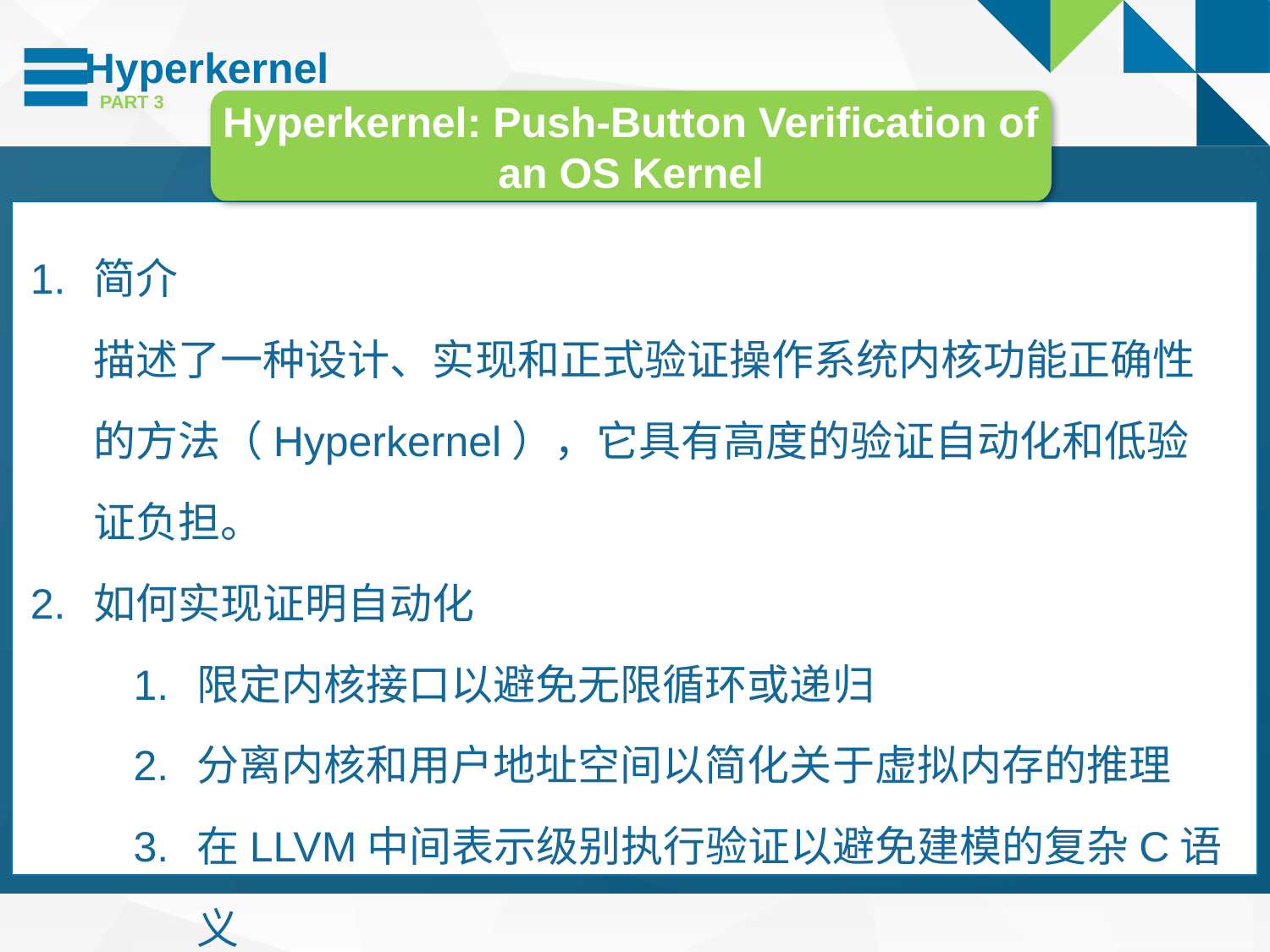

Hyperkernel

PART 3
Hyperkernel: Push-Button Verification of an OS Kernel

简介
描述了一种设计、实现和正式验证操作系统内核功能正确性的方法（Hyperkernel），它具有高度的验证自动化和低验证负担。
如何实现证明自动化
限定内核接口以避免无限循环或递归
分离内核和用户地址空间以简化关于虚拟内存的推理
在LLVM中间表示级别执行验证以避免建模的复杂C语义